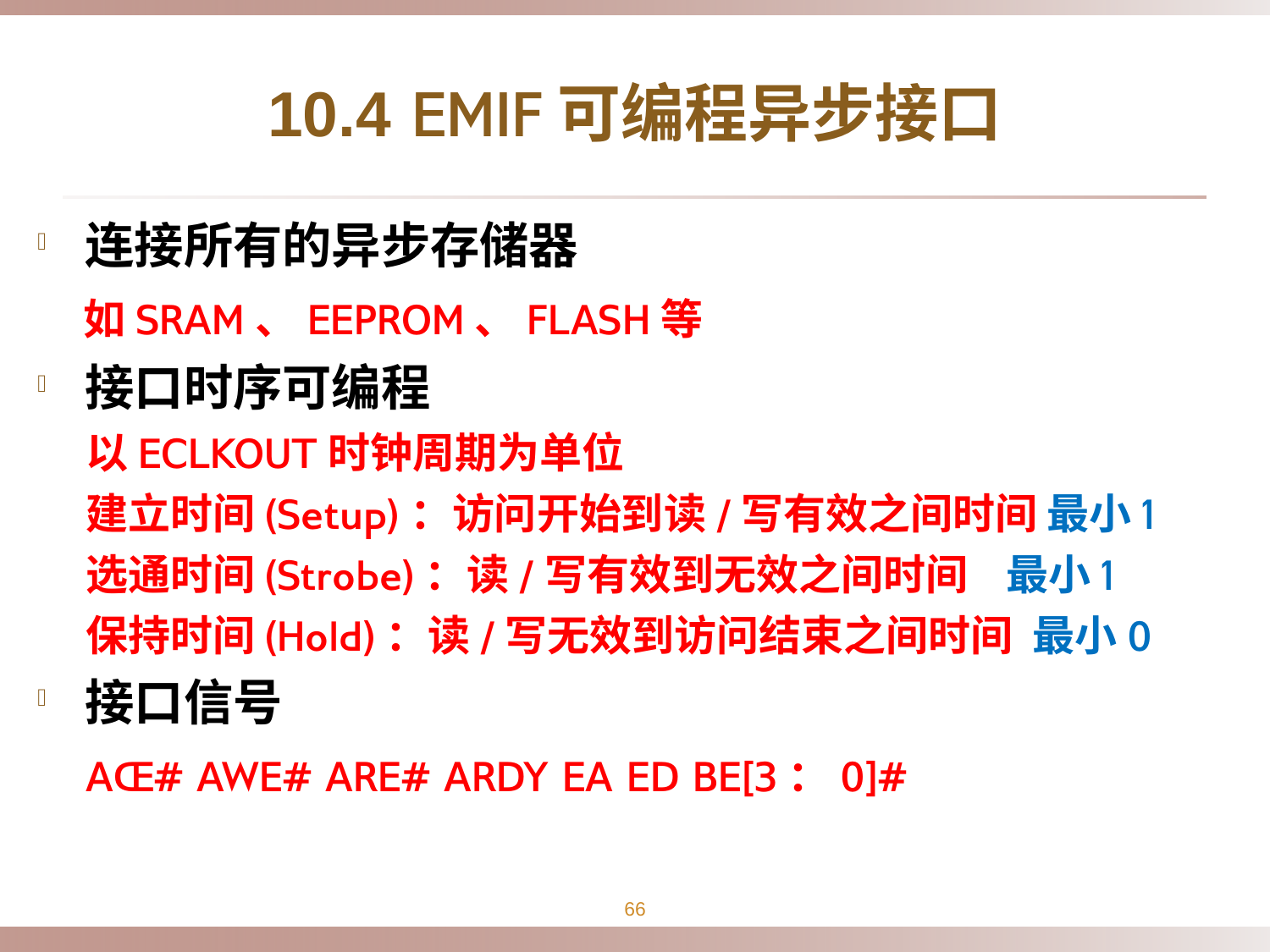

# 10.4 EMIF可编程异步接口
连接所有的异步存储器
   如SRAM、EEPROM、FLASH等
接口时序可编程
    以ECLKOUT时钟周期为单位
    建立时间(Setup)：访问开始到读/写有效之间时间 最小1
    选通时间(Strobe)：读/写有效到无效之间时间    最小1
    保持时间(Hold)：读/写无效到访问结束之间时间  最小0
接口信号
   AOE# AWE# ARE# ARDY EA ED BE[3：0]#

66